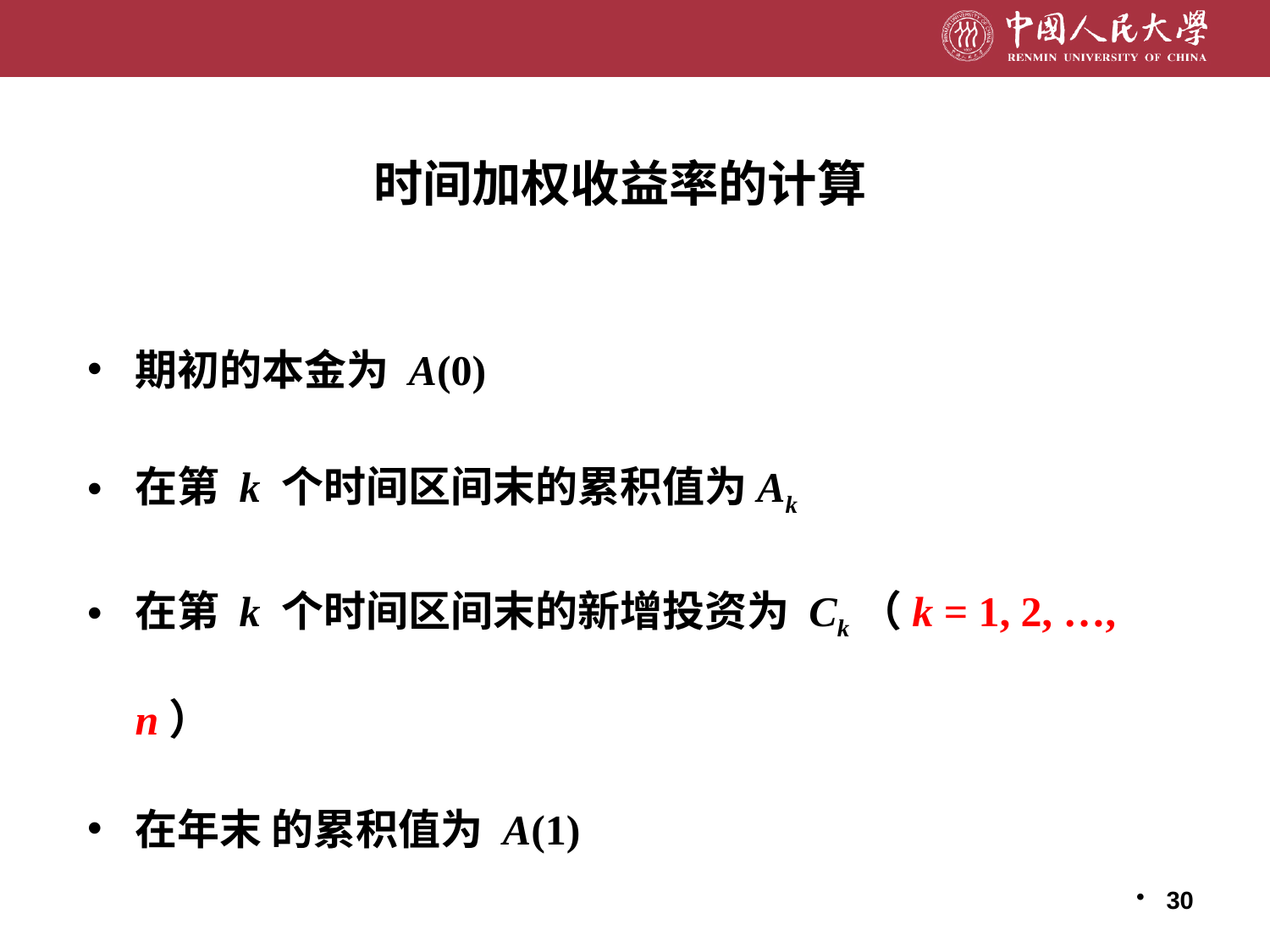

# 时间加权收益率的计算
期初的本金为 A(0)
在第 k 个时间区间末的累积值为Ak
在第 k 个时间区间末的新增投资为 Ck（k = 1, 2, …, n）
在年末 的累积值为 A(1)

30